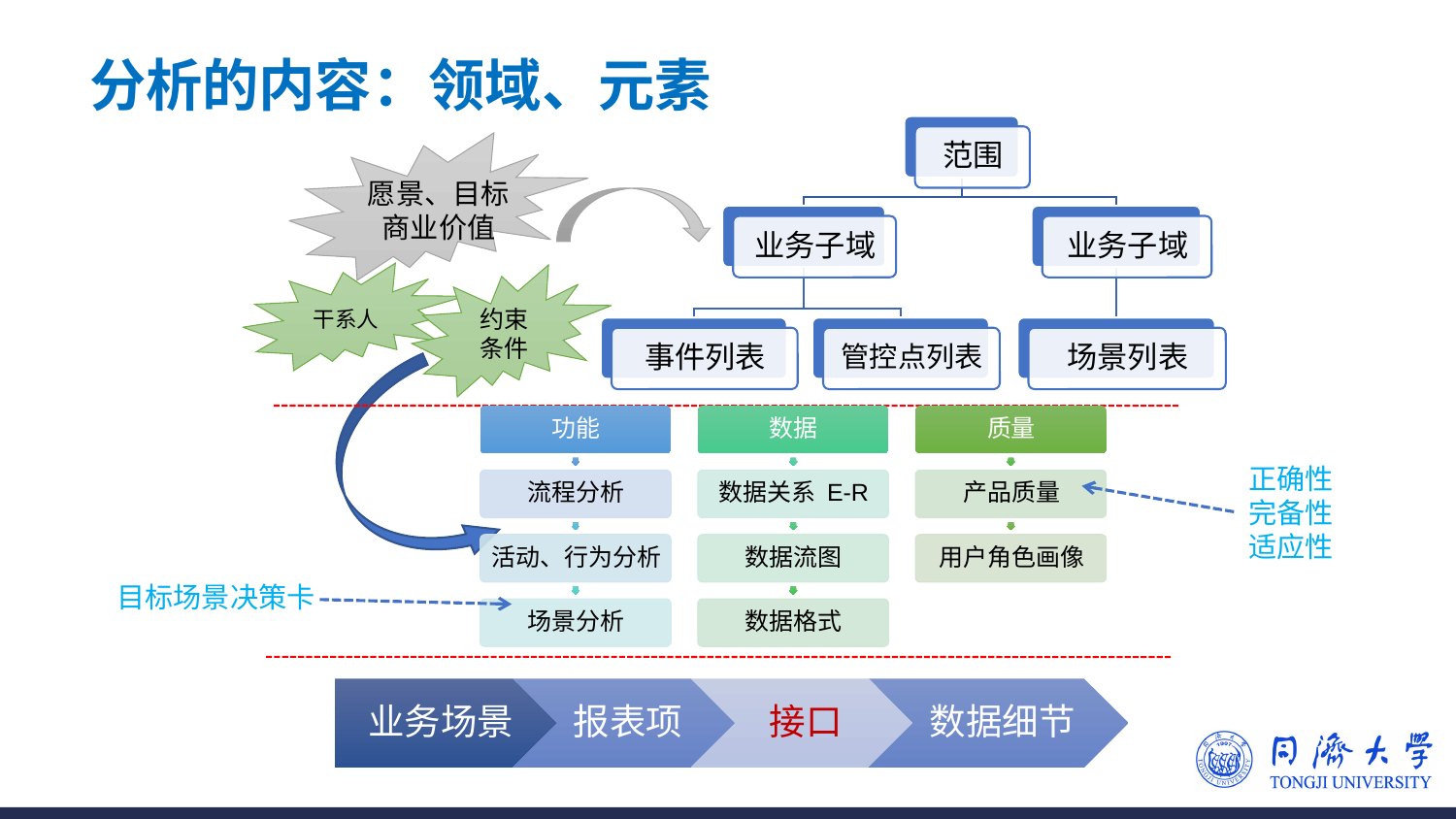

# 分析的内容：领域、元素
范围
业务子域
事件列表
管控点列表
业务子域
场景列表

愿景、目标商业价值

干系人
约束条件

功能
流程分析
活动、行为分析
场景分析
数据
数据关系 E-R
数据流图
数据格式
质量
产品质量
用户角色画像
正确性
完备性
适应性
目标场景决策卡
业务场景
报表项
接口
数据细节